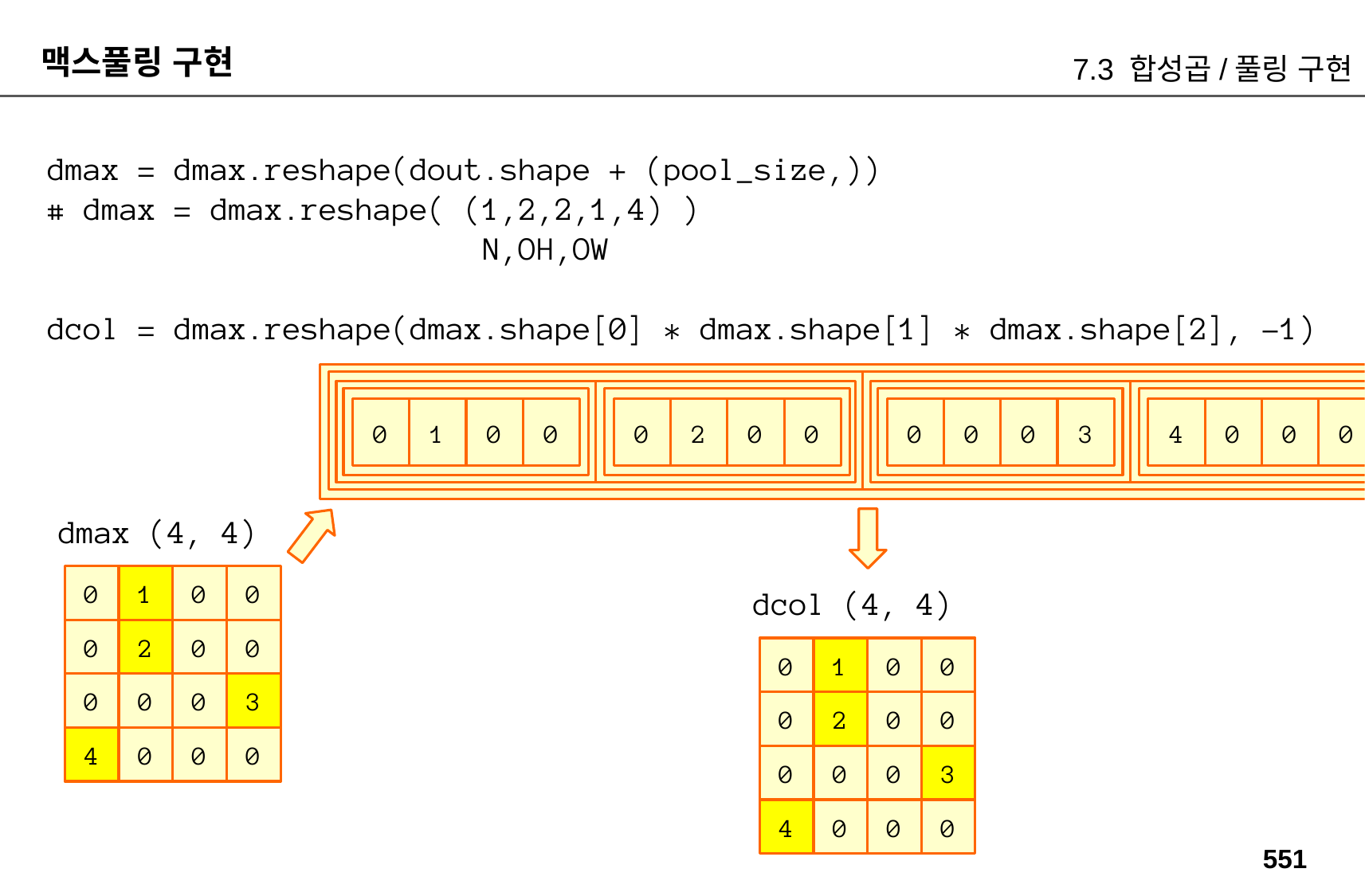

맥스풀링 구현
7.3 합성곱/풀링 구현
dmax = dmax.reshape(dout.shape + (pool_size,))
# dmax = dmax.reshape( (1,2,2,1,4) )
                        N,OH,OW

dcol = dmax.reshape(dmax.shape[0] * dmax.shape[1] * dmax.shape[2], -1)

0
1
0
0
0
2
0
0
0
0
0
3
4
0
0
0
dmax (4, 4)

0
1
0
0
dcol (4, 4)
0
2
0
0
0
1
0
0
0
0
0
3
0
2
0
0
4
0
0
0
0
0
0
3
4
0
0
0